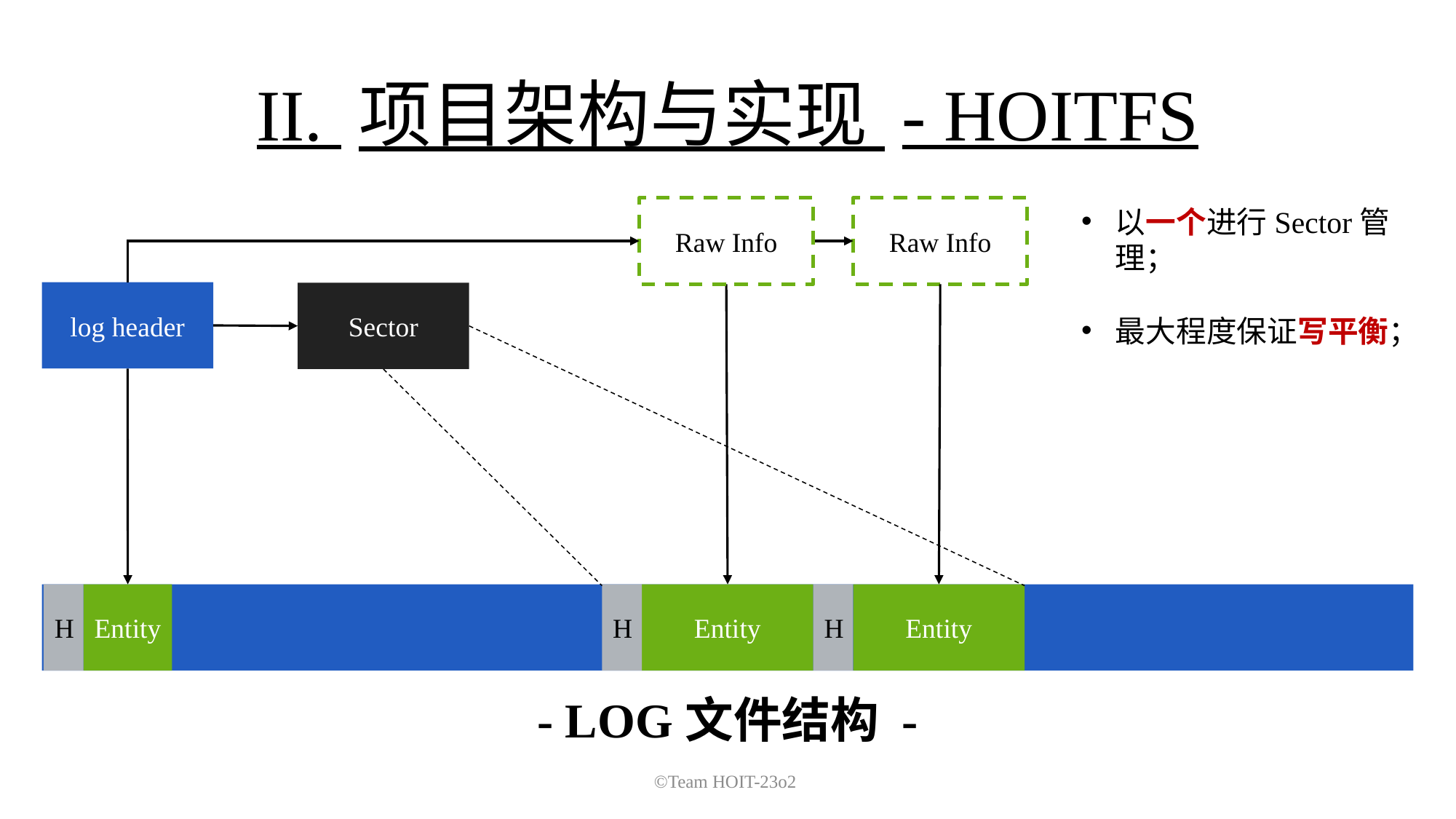

II. 项目架构与实现 - HOITFS
以一个进行Sector管理；

最大程度保证写平衡；

Raw Info
Raw Info
log header
Sector

H
Entity
H
Entity
H
Entity
- LOG文件结构 -
©Team HOIT-23o2